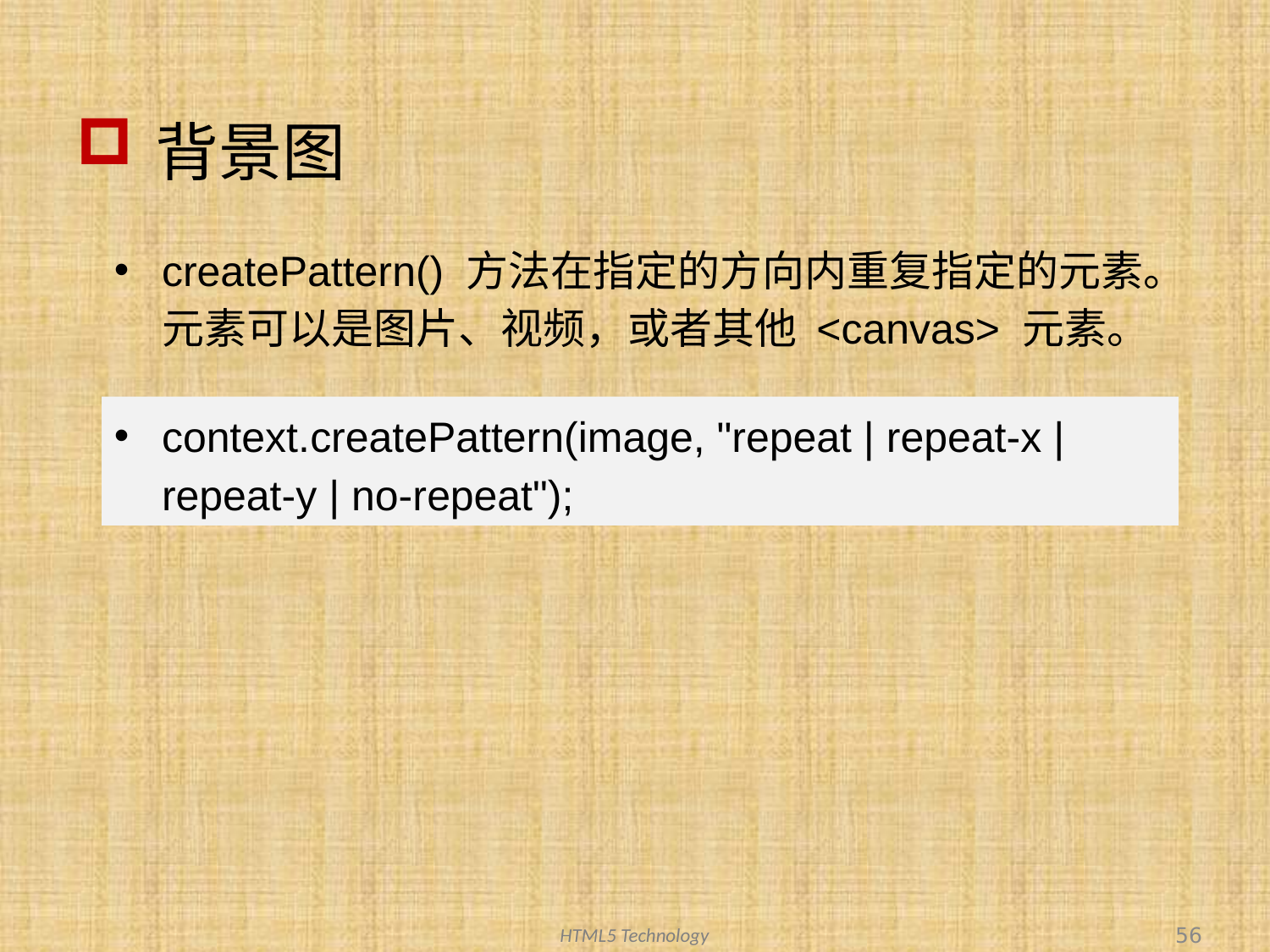

# 背景图
createPattern() 方法在指定的方向内重复指定的元素。元素可以是图片、视频，或者其他 <canvas> 元素。
context.createPattern(image, "repeat | repeat-x | repeat-y | no-repeat");
56
HTML5 Technology